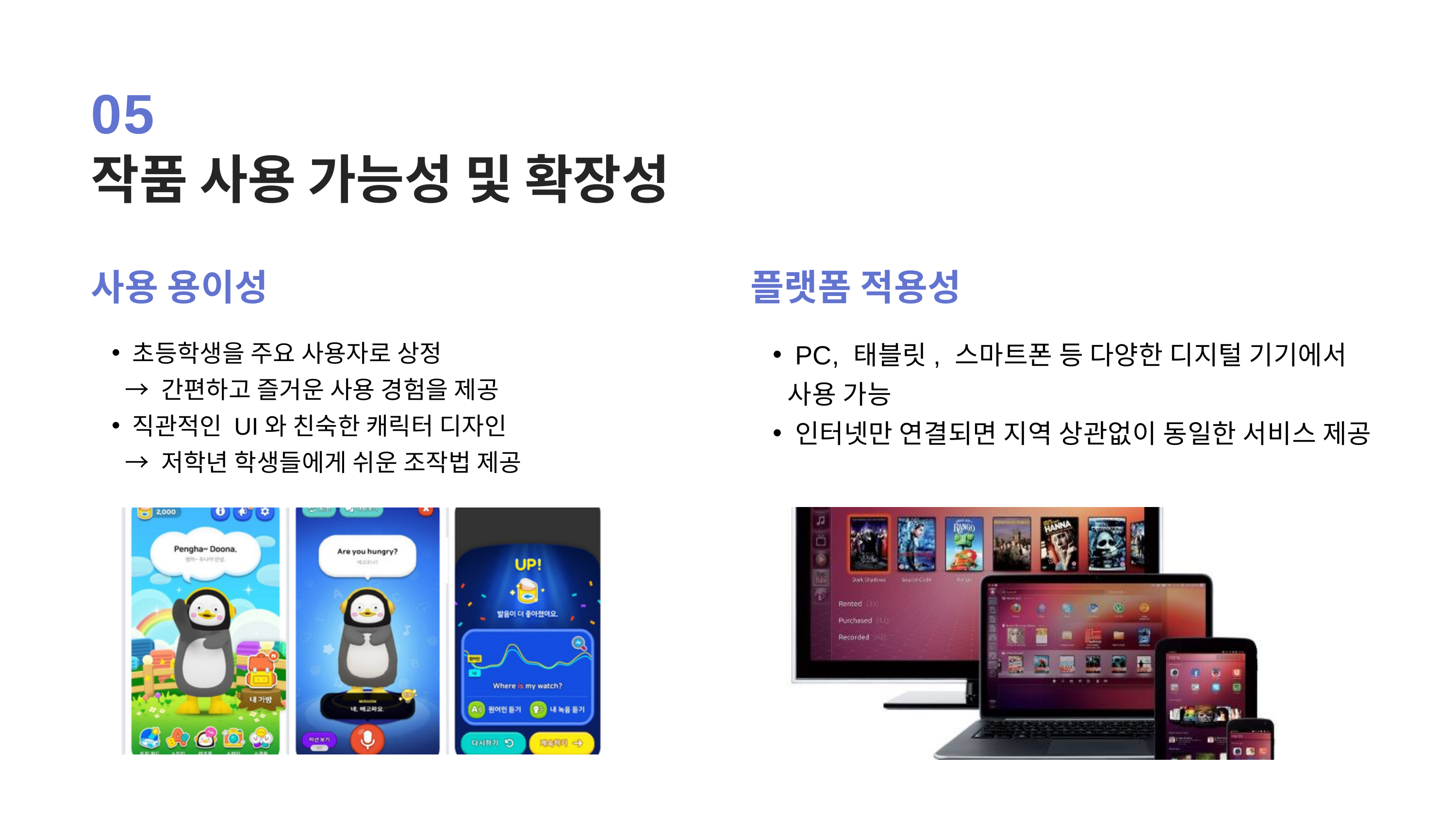

05
작품 사용 가능성 및 확장성
사용 용이성
플랫폼 적용성
초등학생을 주요 사용자로 상정
      → 간편하고 즐거운 사용 경험을 제공
직관적인 UI와 친숙한 캐릭터 디자인
      → 저학년 학생들에게 쉬운 조작법 제공
PC, 태블릿, 스마트폰 등 다양한 디지털 기기에서
     사용 가능
인터넷만 연결되면 지역 상관없이 동일한 서비스 제공